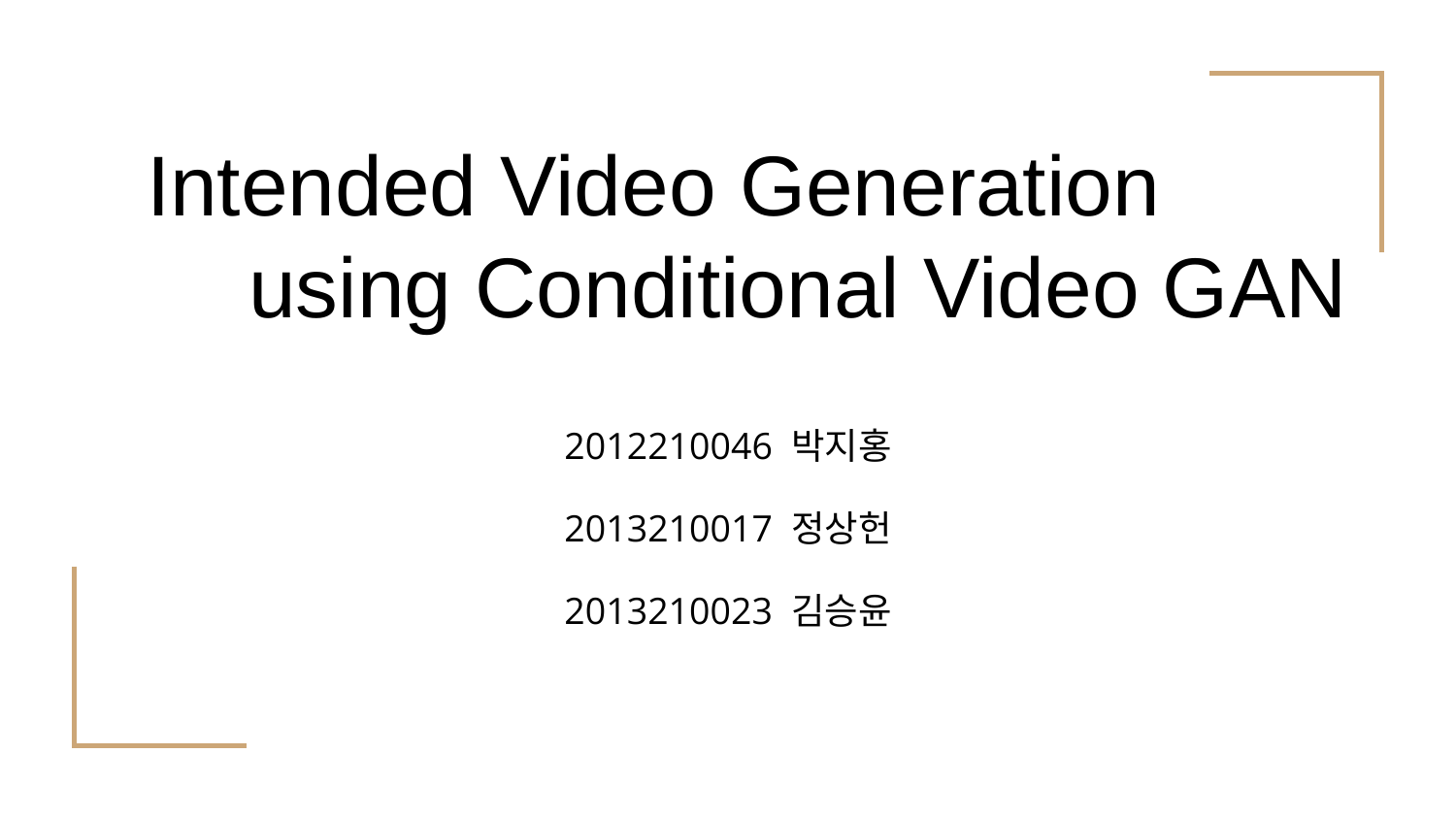

Intended Video Generation
using Conditional Video GAN
2012210046 박지홍
2013210017 정상헌
2013210023 김승윤